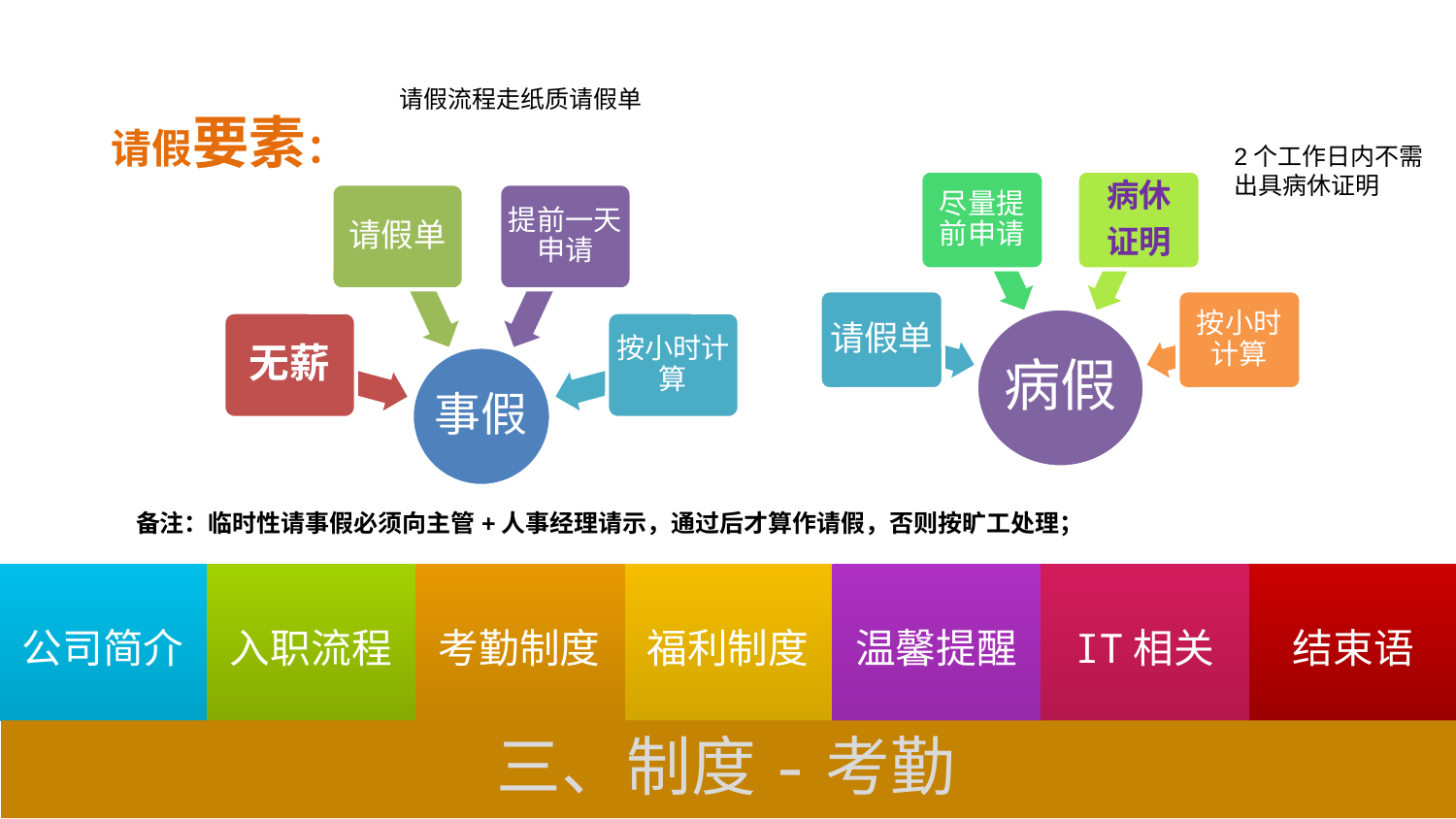

请假流程走纸质请假单
请假要素：
病假
请假单
尽量提前申请
病休
证明
按小时计算
事假
无薪
请假单
提前一天申请
按小时计算
2个工作日内不需
出具病休证明
备注：临时性请事假必须向主管+人事经理请示，通过后才算作请假，否则按旷工处理；

三、制度-考勤
结束语
温馨提醒
IT相关
公司简介
入职流程
考勤制度
福利制度